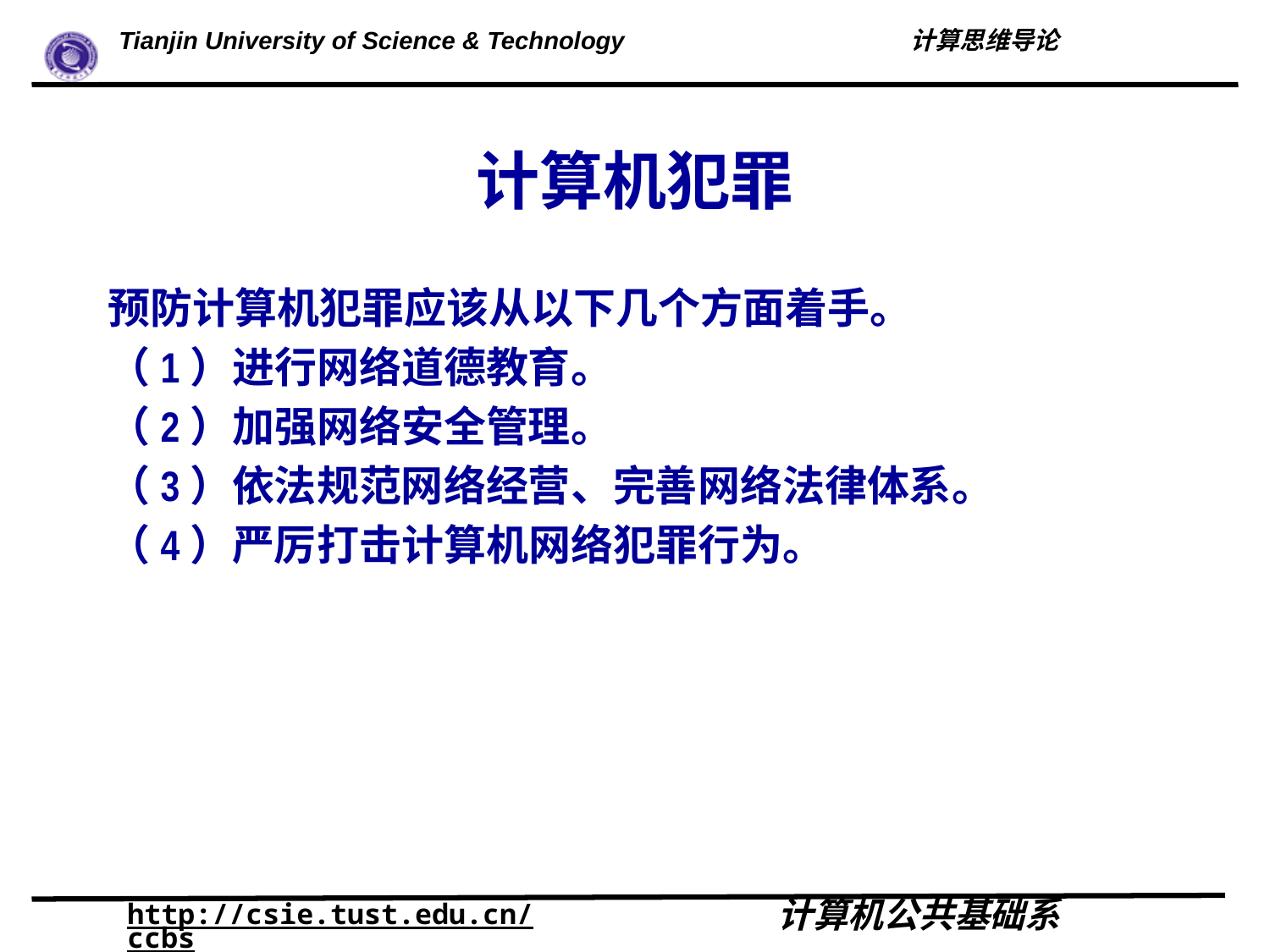

# 计算机犯罪
预防计算机犯罪应该从以下几个方面着手。
（1）进行网络道德教育。
（2）加强网络安全管理。
（3）依法规范网络经营、完善网络法律体系。
（4）严厉打击计算机网络犯罪行为。